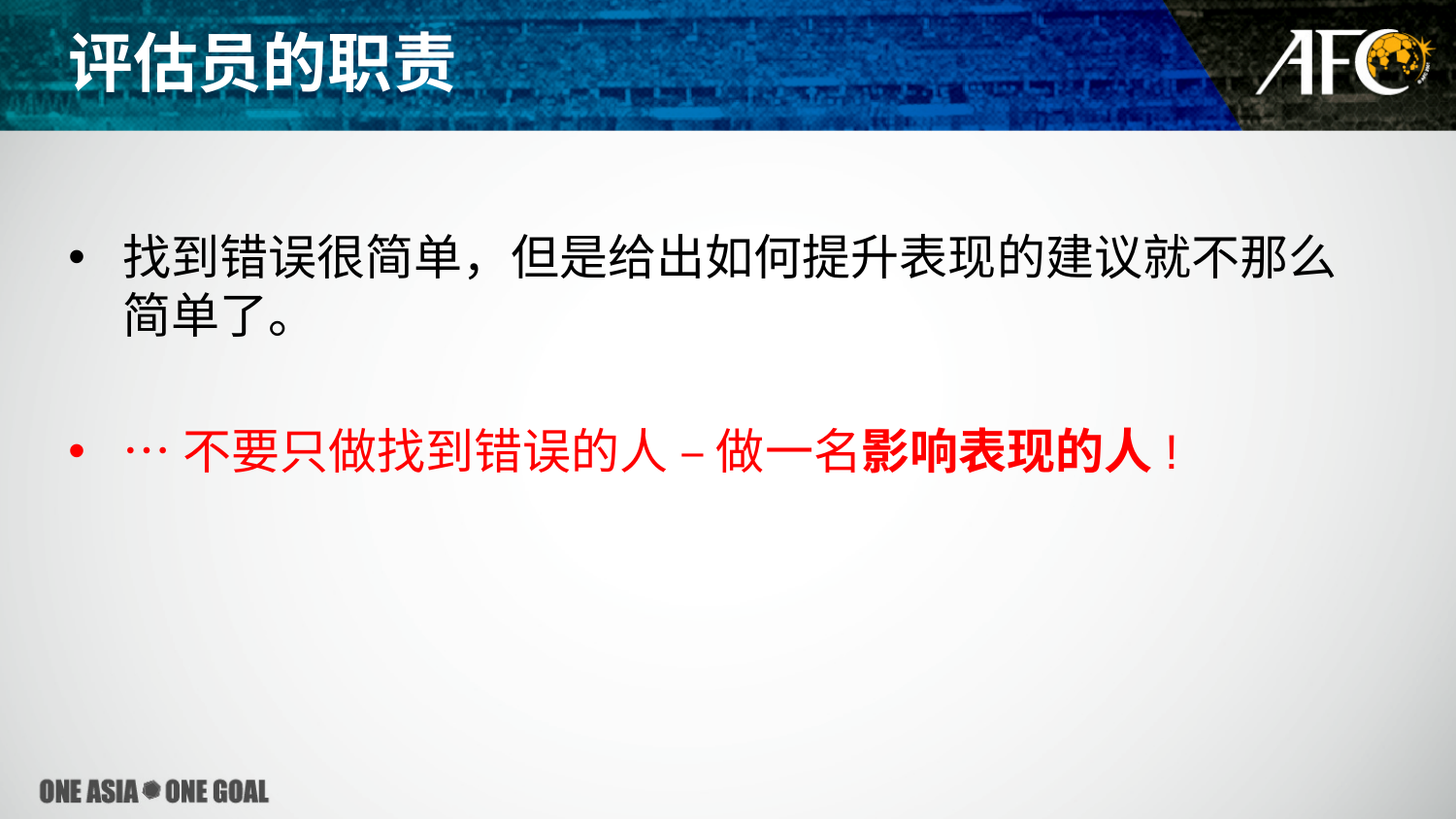

# 评估员的职责
找到错误很简单，但是给出如何提升表现的建议就不那么简单了。

…不要只做找到错误的人 – 做一名影响表现的人!